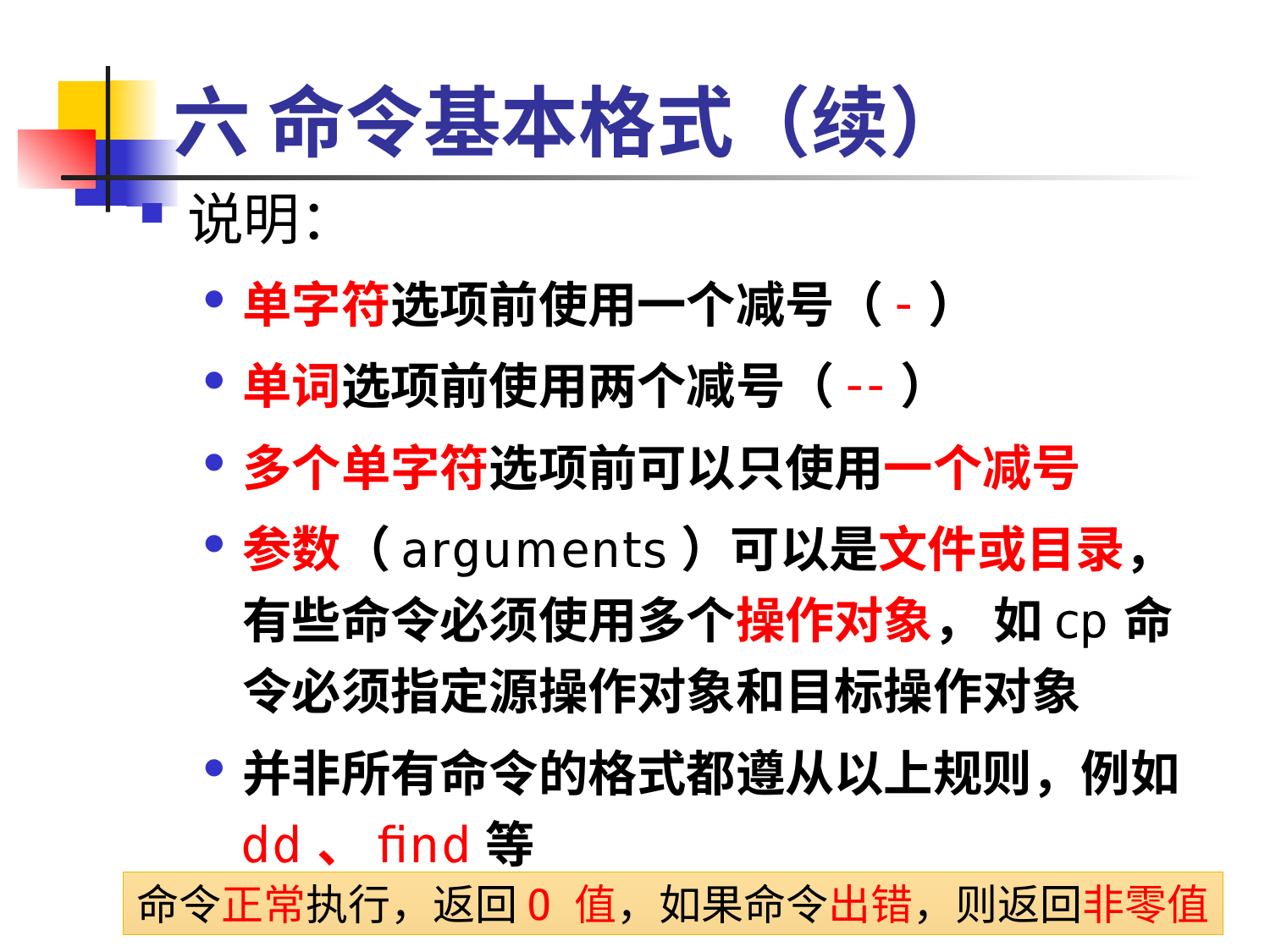

# 六 命令基本格式（续）
说明：
单字符选项前使用一个减号（-）
单词选项前使用两个减号（--）
多个单字符选项前可以只使用一个减号
参数（arguments）可以是文件或目录，有些命令必须使用多个操作对象， 如cp命令必须指定源操作对象和目标操作对象
并非所有命令的格式都遵从以上规则，例如dd、find等
命令正常执行，返回0 值，如果命令出错，则返回非零值